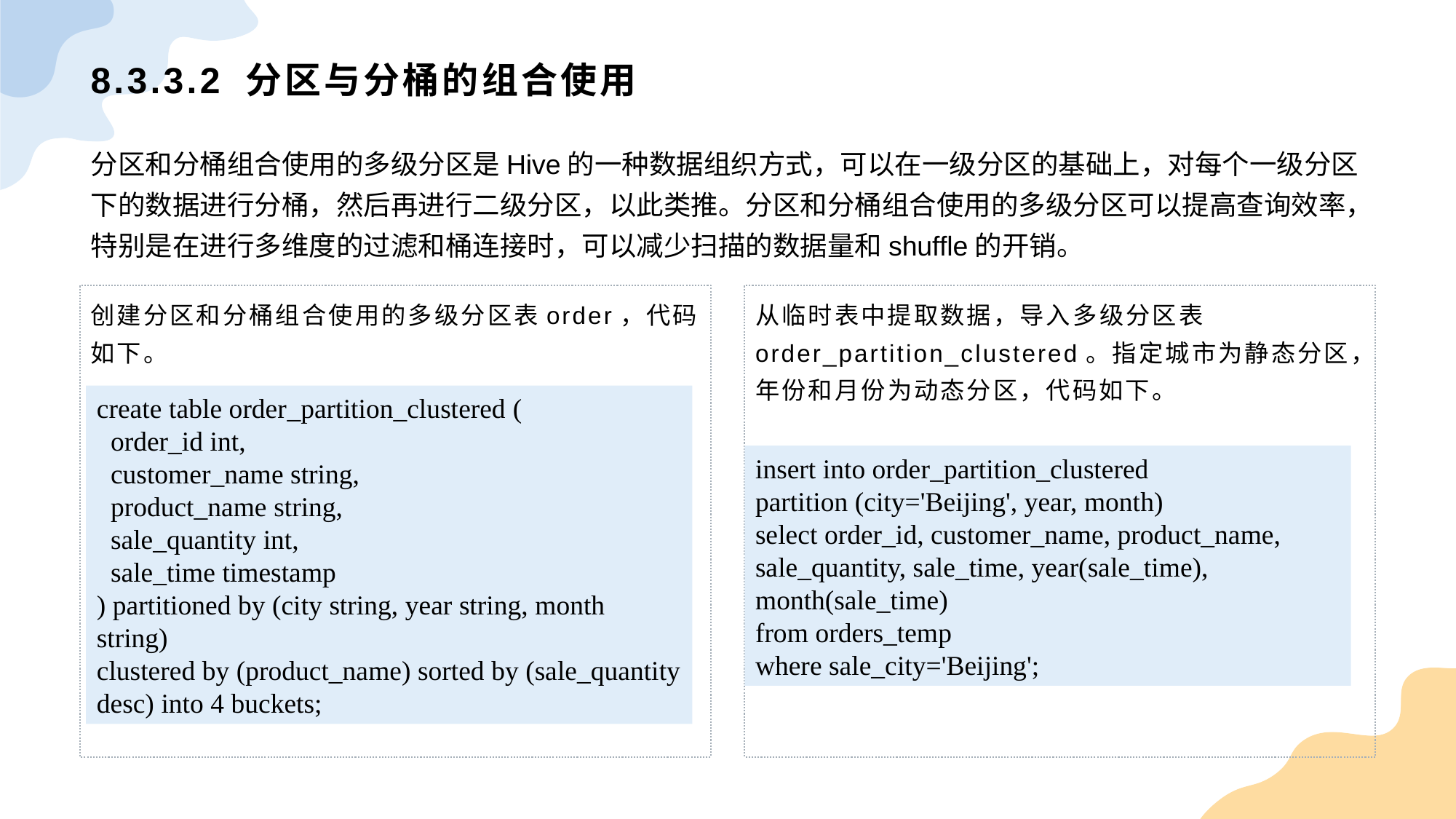

# 8.3.3.2 分区与分桶的组合使用
分区和分桶组合使用的多级分区是Hive的一种数据组织方式，可以在一级分区的基础上，对每个一级分区下的数据进行分桶，然后再进行二级分区，以此类推。分区和分桶组合使用的多级分区可以提高查询效率，特别是在进行多维度的过滤和桶连接时，可以减少扫描的数据量和shuffle的开销。
创建分区和分桶组合使用的多级分区表order，代码如下。
从临时表中提取数据，导入多级分区表order_partition_clustered。指定城市为静态分区，年份和月份为动态分区，代码如下。
create table order_partition_clustered (
  order_id int,
  customer_name string,
  product_name string,
  sale_quantity int,
  sale_time timestamp
) partitioned by (city string, year string, month string)
clustered by (product_name) sorted by (sale_quantity desc) into 4 buckets;
insert into order_partition_clustered
partition (city='Beijing', year, month)
select order_id, customer_name, product_name, sale_quantity, sale_time, year(sale_time), month(sale_time)
from orders_temp
where sale_city='Beijing';